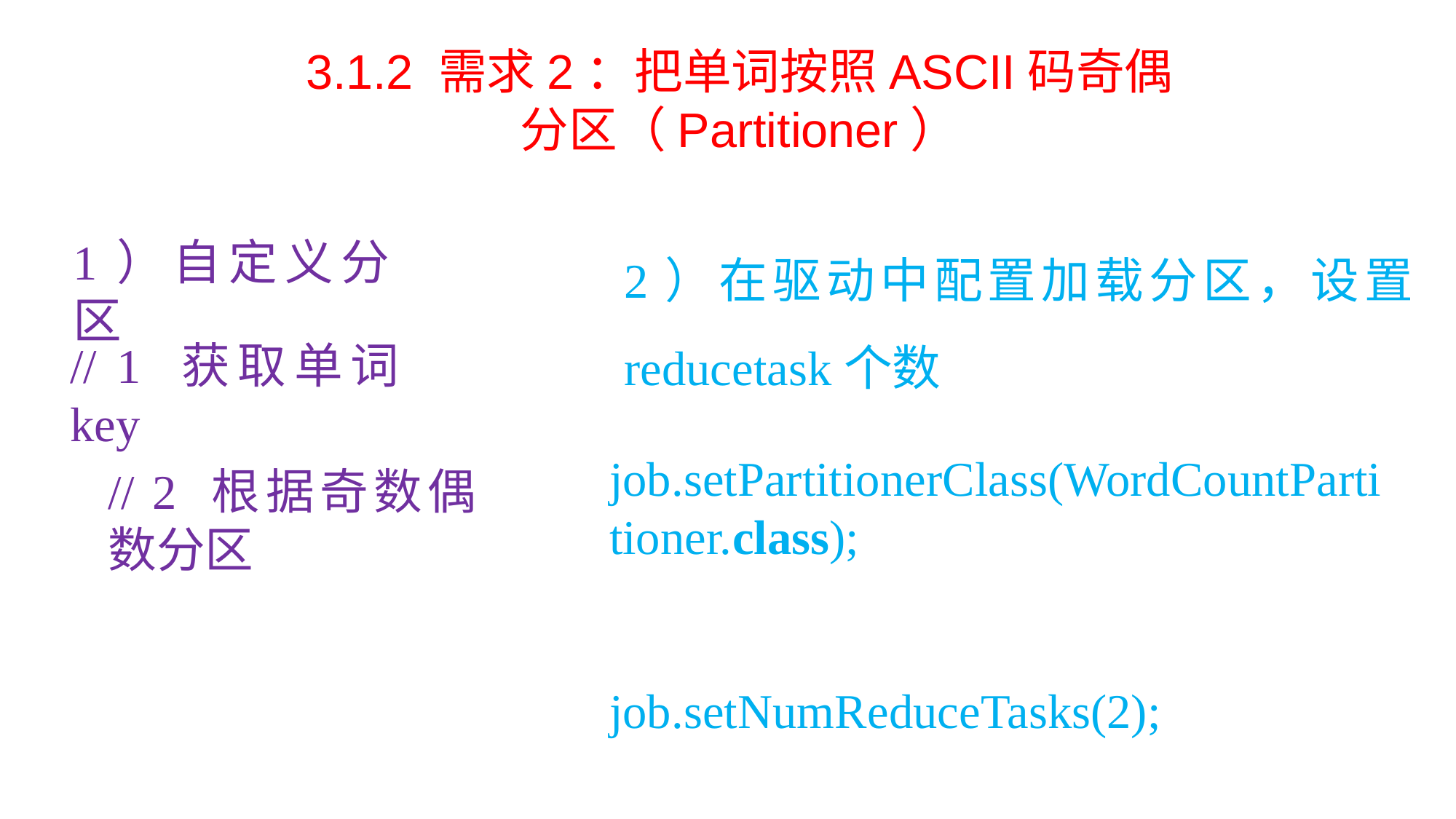

3.1.2 需求2：把单词按照ASCII码奇偶分区（Partitioner）
2）在驱动中配置加载分区，设置reducetask个数
1）自定义分区
// 1 获取单词key
job.setPartitionerClass(WordCountPartitioner.class);

job.setNumReduceTasks(2);
// 2 根据奇数偶数分区